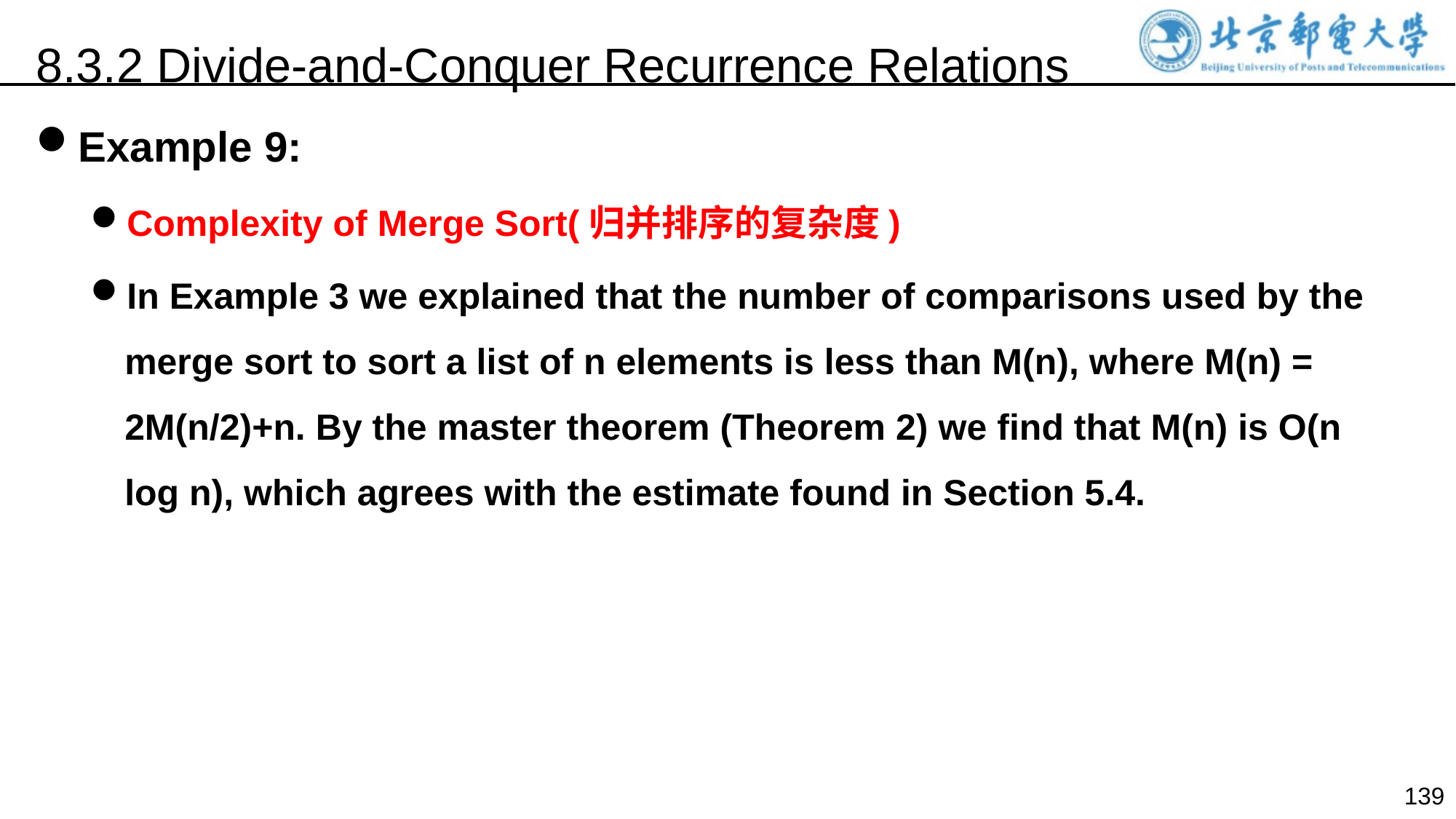

8.3.2 Divide-and-Conquer Recurrence Relations
Example 9:
Complexity of Merge Sort(归并排序的复杂度)
In Example 3 we explained that the number of comparisons used by the merge sort to sort a list of n elements is less than M(n), where M(n) = 2M(n/2)+n. By the master theorem (Theorem 2) we find that M(n) is O(n log n), which agrees with the estimate found in Section 5.4.